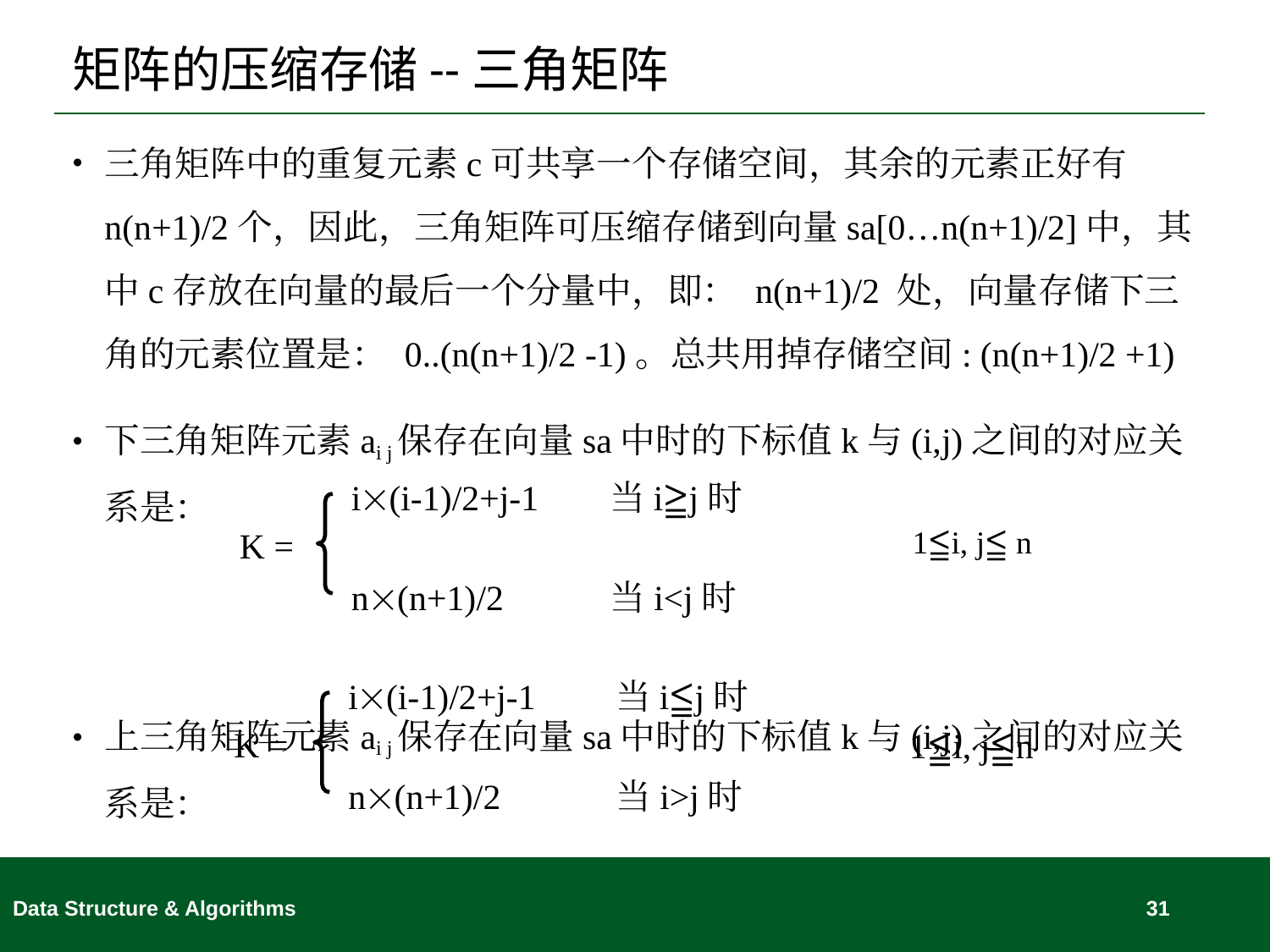

# 矩阵的压缩存储--三角矩阵
三角矩阵中的重复元素c可共享一个存储空间，其余的元素正好有n(n+1)/2个，因此，三角矩阵可压缩存储到向量sa[0…n(n+1)/2]中，其中c存放在向量的最后一个分量中，即： n(n+1)/2 处，向量存储下三角的元素位置是： 0..(n(n+1)/2 -1)。总共用掉存储空间: (n(n+1)/2 +1)
下三角矩阵元素ai j保存在向量sa中时的下标值k与(i,j)之间的对应关系是：

上三角矩阵元素ai j保存在向量sa中时的下标值k与(i,j)之间的对应关系是：

i×(i-1)/2+j-1       当i≧j时

1≦i, j≦ n
K =
n×(n+1)/2           当i<j时
i×(i-1)/2+j-1        当i≦j时

1≦i, j≦n
K =
n×(n+1)/2            当i>j时
Data Structure & Algorithms
31